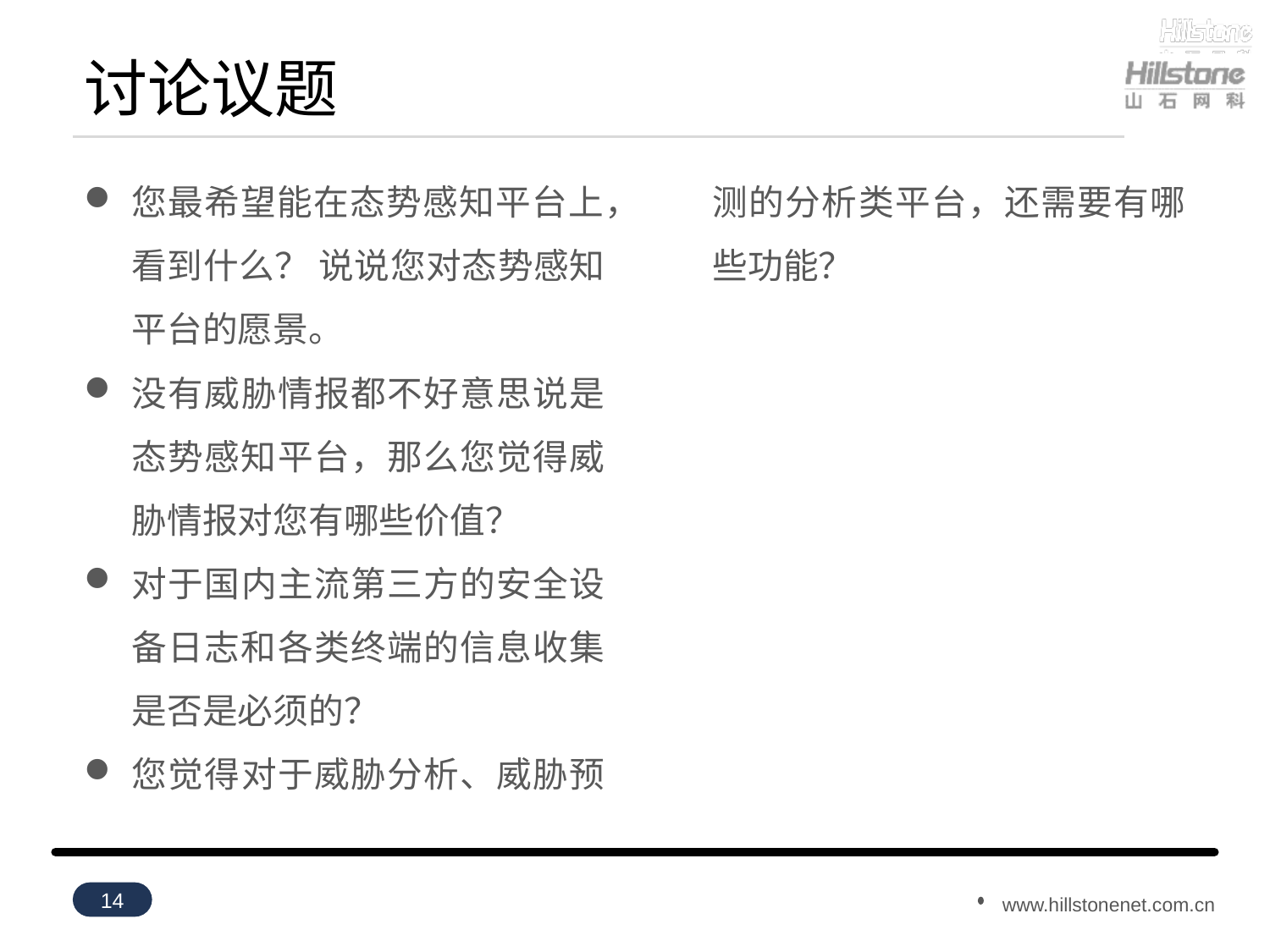

# 讨论议题
您最希望能在态势感知平台上，看到什么？ 说说您对态势感知平台的愿景。
没有威胁情报都不好意思说是态势感知平台，那么您觉得威胁情报对您有哪些价值？
对于国内主流第三方的安全设备日志和各类终端的信息收集 是否是必须的？
您觉得对于威胁分析、威胁预测的分析类平台，还需要有哪些功能？